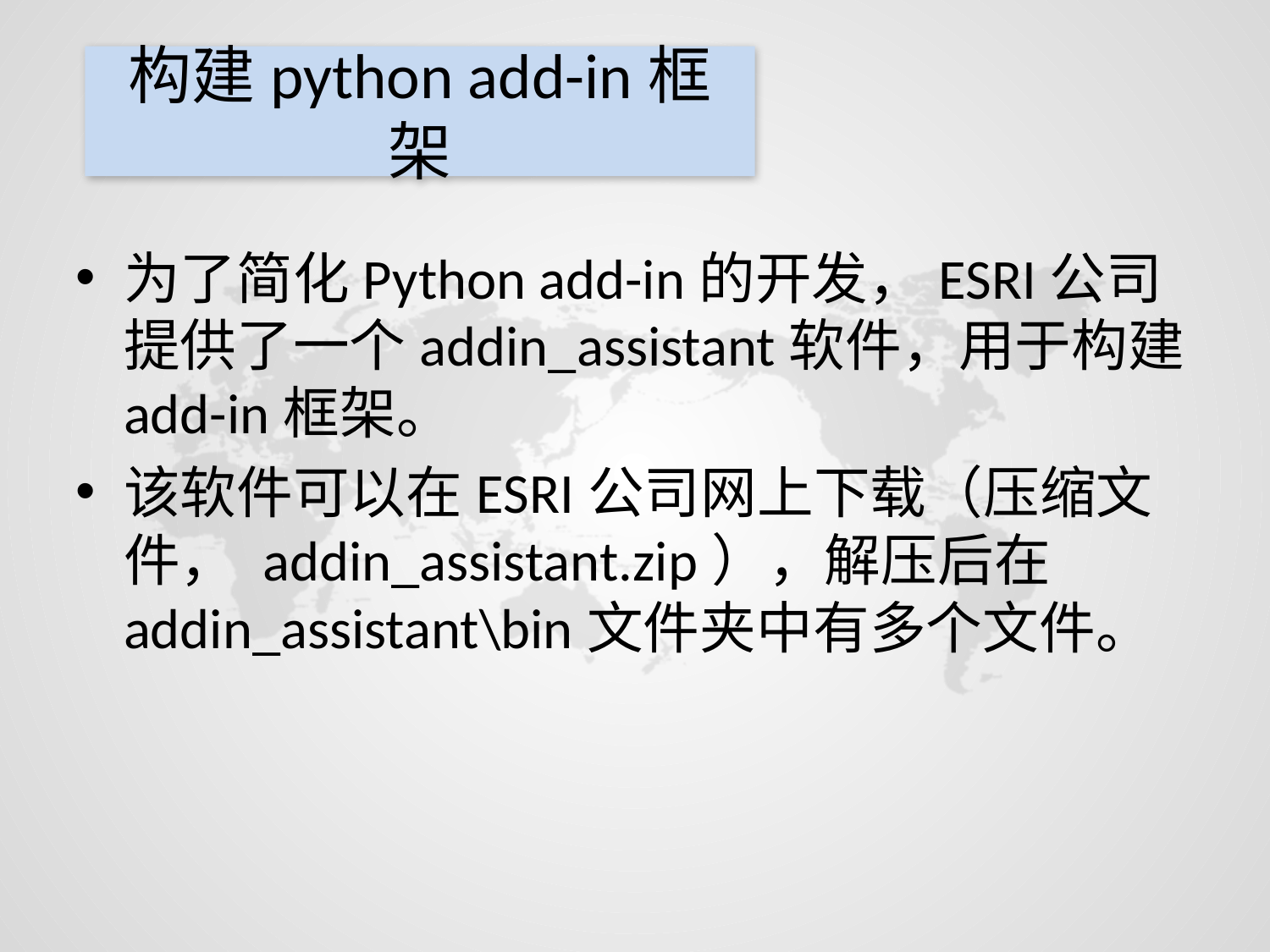

# 构建python add-in框架
为了简化Python add-in的开发，ESRI公司提供了一个addin_assistant软件，用于构建add-in框架。
该软件可以在ESRI公司网上下载（压缩文件， addin_assistant.zip），解压后在addin_assistant\bin文件夹中有多个文件。